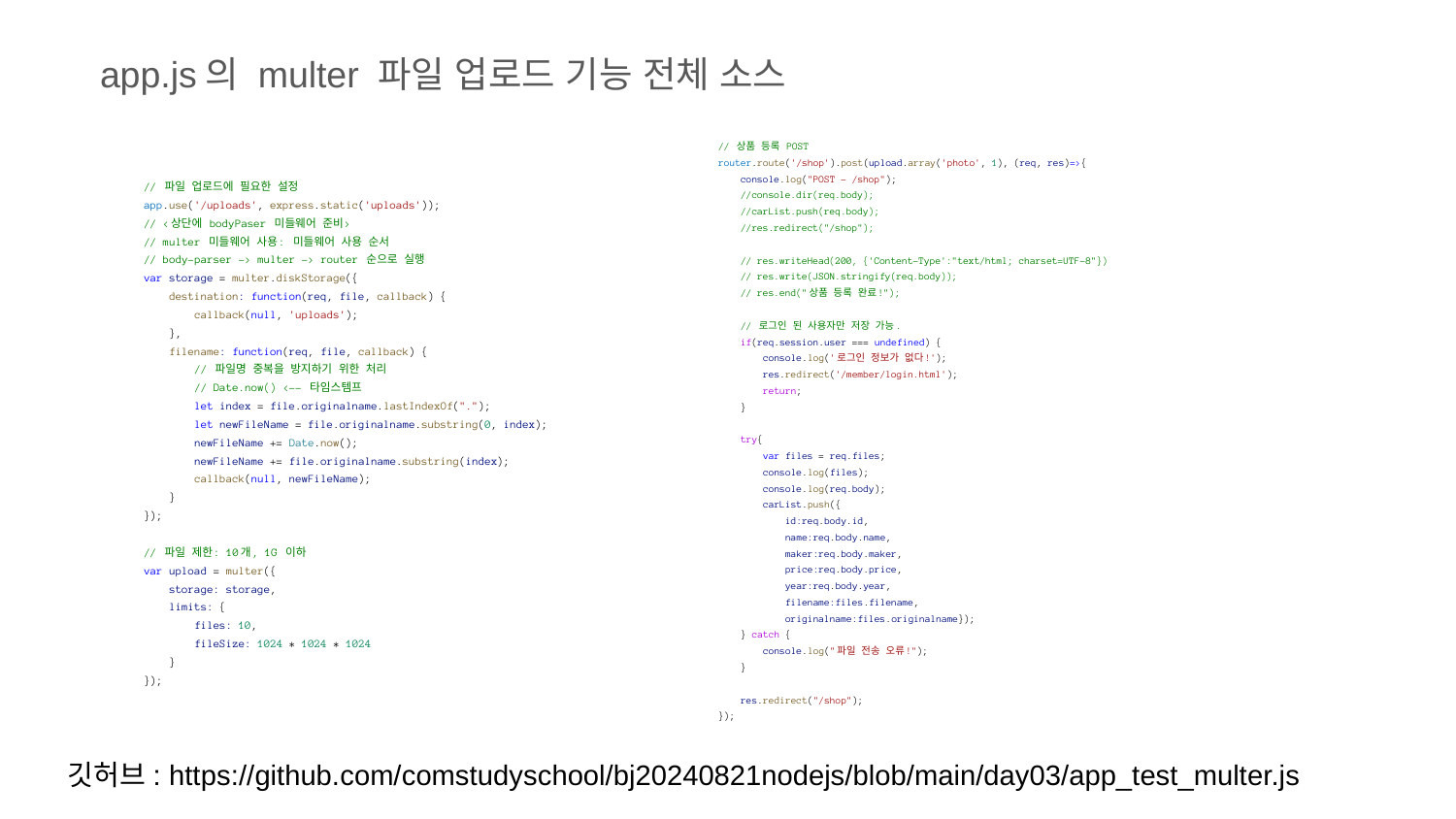

app.js의 multer 파일 업로드 기능 전체 소스
// 상품 등록 POST
router.route('/shop').post(upload.array('photo', 1), (req, res)=>{
    console.log("POST - /shop");
    //console.dir(req.body);
    //carList.push(req.body);
    //res.redirect("/shop");

    // res.writeHead(200, {'Content-Type':"text/html; charset=UTF-8"})
    // res.write(JSON.stringify(req.body));
    // res.end("상품 등록 완료!");

    // 로그인 된 사용자만 저장 가능.
    if(req.session.user === undefined) {
        console.log('로그인 정보가 없다!');
        res.redirect('/member/login.html');
        return;
    }

    try{
        var files = req.files;
        console.log(files);
        console.log(req.body);
        carList.push({
            id:req.body.id,
            name:req.body.name,
            maker:req.body.maker,
            price:req.body.price,
            year:req.body.year,
            filename:files.filename,
            originalname:files.originalname});
    } catch {
        console.log("파일 전송 오류!");
    }

    res.redirect("/shop");
});
// 파일 업로드에 필요한 설정
app.use('/uploads', express.static('uploads'));
// <상단에 bodyPaser 미들웨어 준비>
// multer 미들웨어 사용: 미들웨어 사용 순서
// body-parser -> multer -> router 순으로 실행
var storage = multer.diskStorage({
    destination: function(req, file, callback) {
        callback(null, 'uploads');
    },
    filename: function(req, file, callback) {
        // 파일명 중복을 방지하기 위한 처리
        // Date.now() <-- 타임스템프
        let index = file.originalname.lastIndexOf(".");
        let newFileName = file.originalname.substring(0, index);
        newFileName += Date.now();
        newFileName += file.originalname.substring(index);
        callback(null, newFileName);
    }
});

// 파일 제한: 10개, 1G 이하
var upload = multer({
    storage: storage,
    limits: {
        files: 10,
        fileSize: 1024 * 1024 * 1024
    }
});
깃허브: https://github.com/comstudyschool/bj20240821nodejs/blob/main/day03/app_test_multer.js